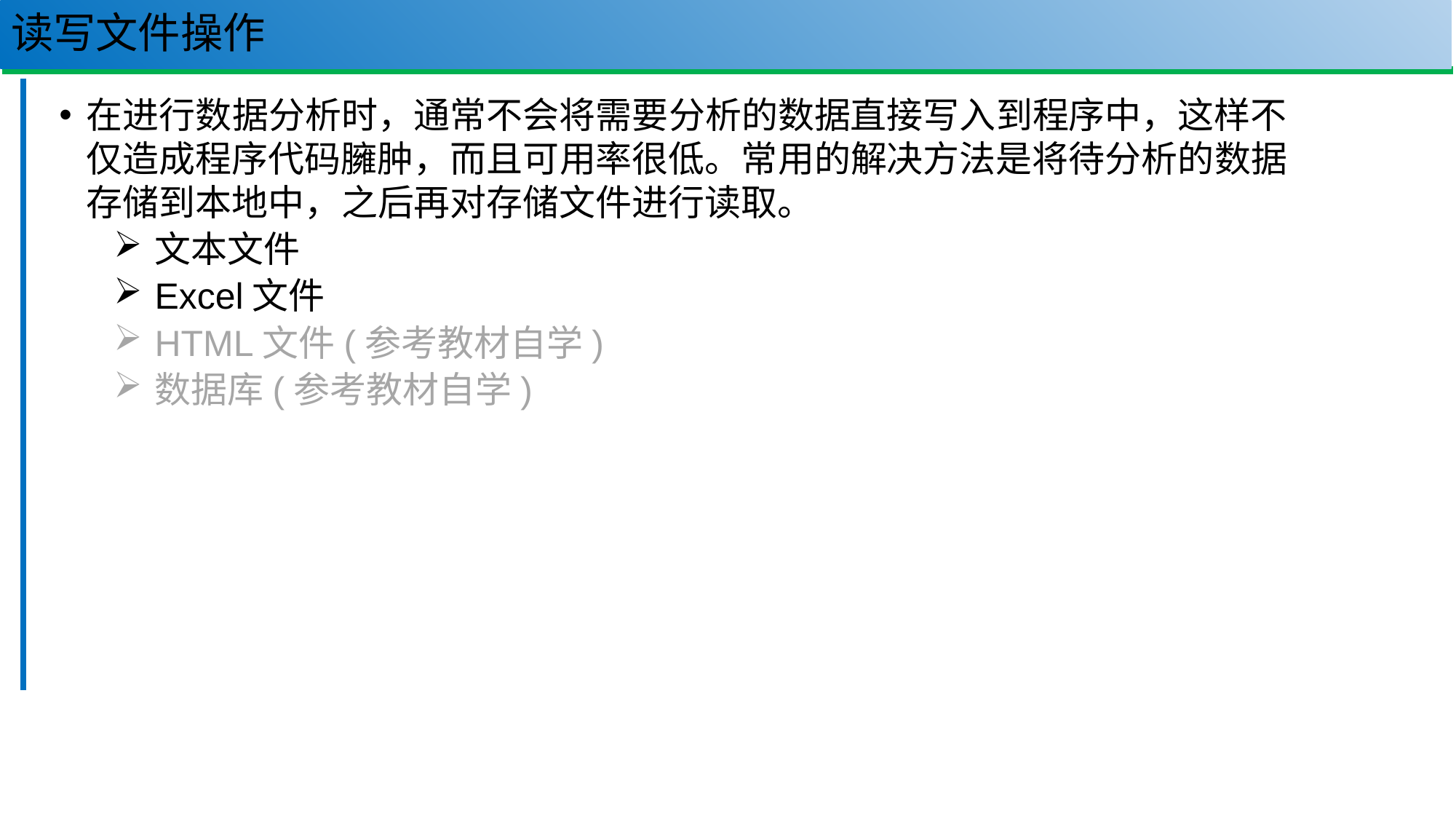

# 读写文件操作
在进行数据分析时，通常不会将需要分析的数据直接写入到程序中，这样不仅造成程序代码臃肿，而且可用率很低。常用的解决方法是将待分析的数据存储到本地中，之后再对存储文件进行读取。
文本文件
Excel文件
HTML文件(参考教材自学)
数据库(参考教材自学)